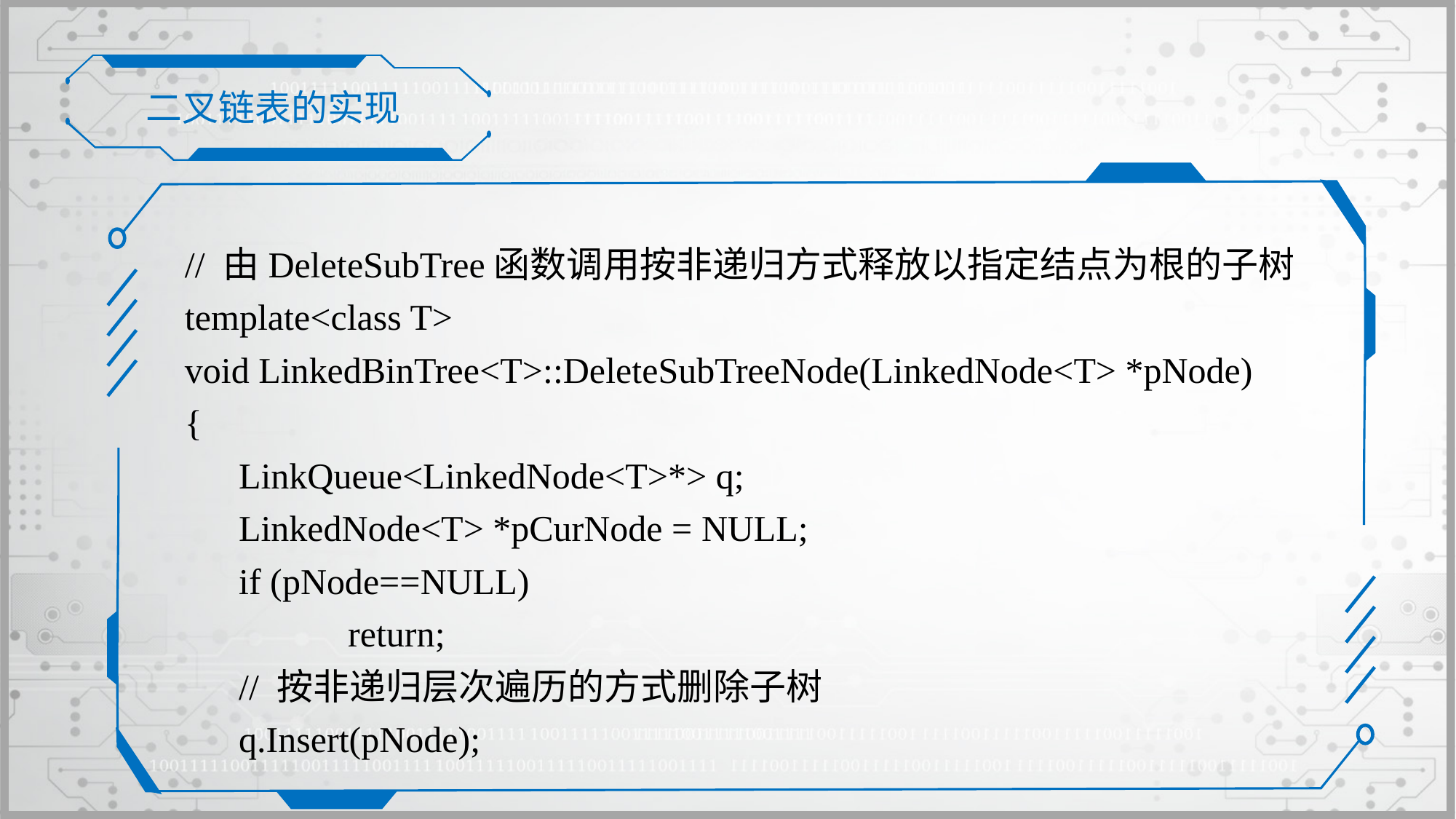

二叉链表的实现

// 由DeleteSubTree函数调用按非递归方式释放以指定结点为根的子树
template<class T>
void LinkedBinTree<T>::DeleteSubTreeNode(LinkedNode<T> *pNode)
{
	LinkQueue<LinkedNode<T>*> q;
	LinkedNode<T> *pCurNode = NULL;
	if (pNode==NULL)
		return;
	// 按非递归层次遍历的方式删除子树
	q.Insert(pNode);